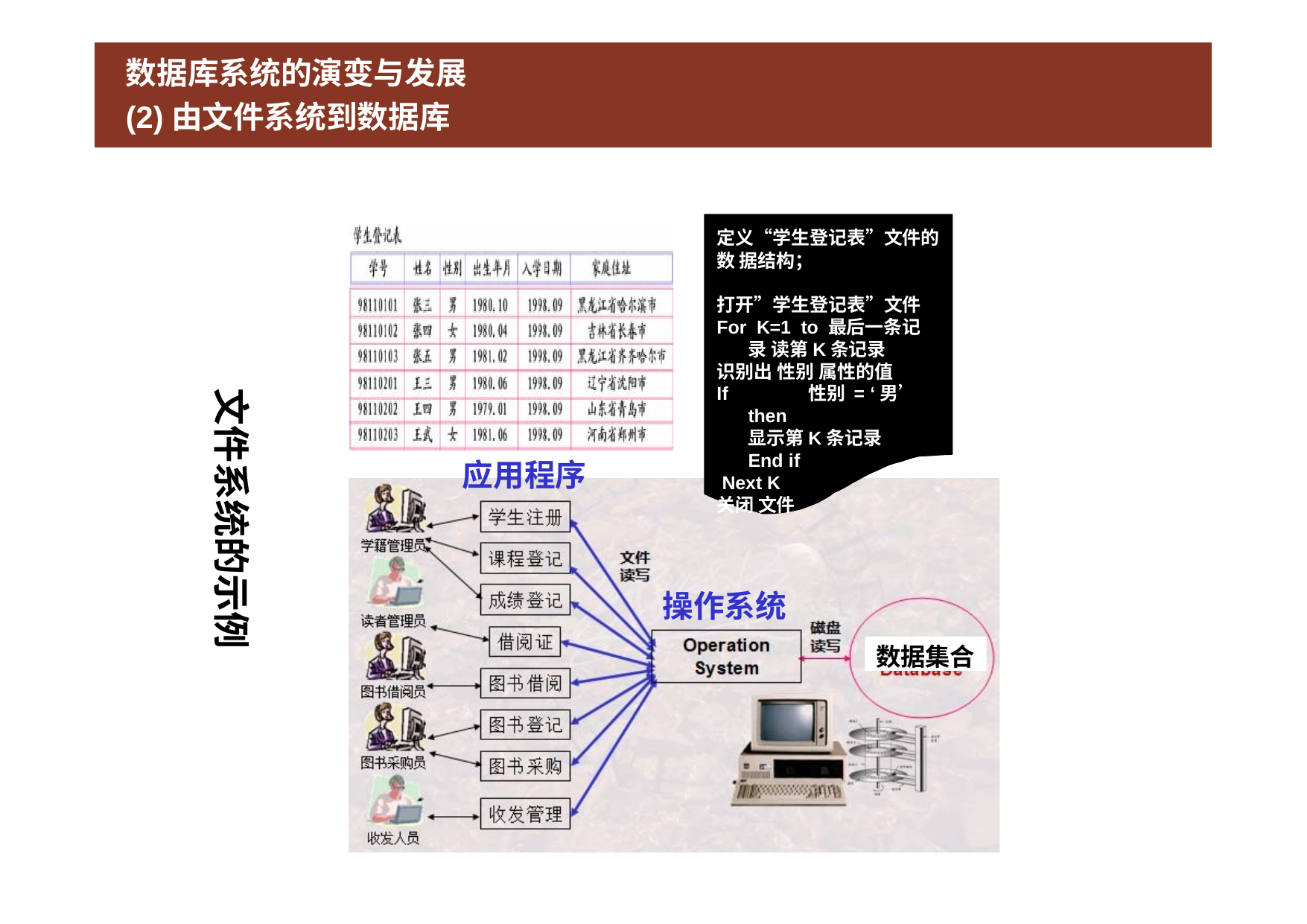

# 数据库系统的演变与发展
(2)由文件系统到数据库

定义“学生登记表”文件的数 据结构；
打开”学生登记表”文件
For K=1 to 最后一条记录 读第K条记录
识别出 性别 属性的值
If	性别 = ‘男’ then
显示第K条记录
End if  Next K  关闭 文件

文件系统的示例
应用程序

操作系统
数据集合